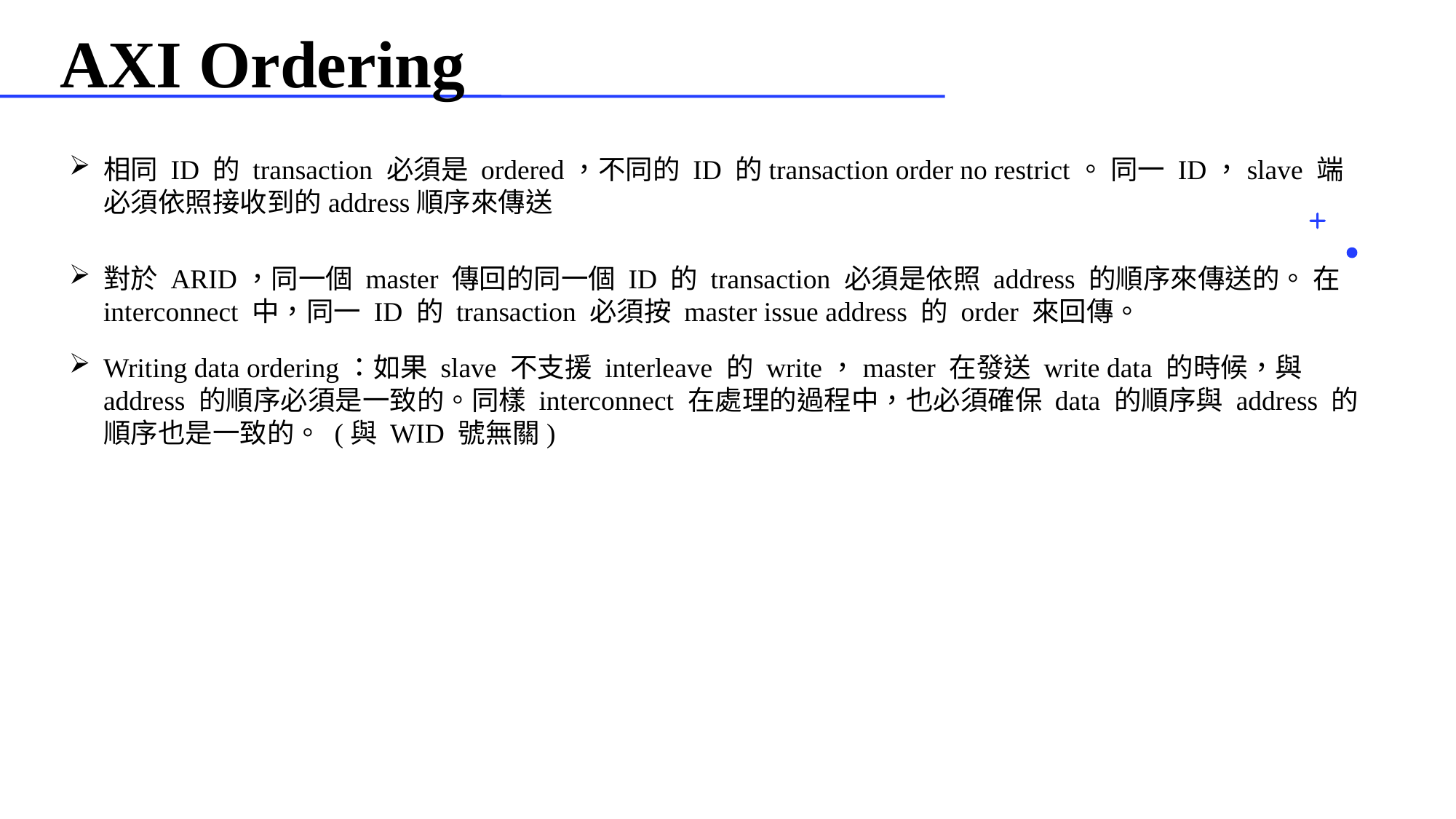

# AXI Ordering
相同 ID 的 transaction 必須是 ordered，不同的 ID 的transaction order no restrict。 同一 ID，slave 端必須依照接收到的address順序來傳送

對於 ARID，同一個 master 傳回的同一個 ID 的 transaction 必須是依照 address 的順序來傳送的。 在 interconnect 中，同一 ID 的 transaction 必須按 master issue address 的 order 來回傳。
Writing data ordering：如果 slave 不支援 interleave 的 write，master 在發送 write data 的時候，與 address 的順序必須是一致的。同樣 interconnect 在處理的過程中，也必須確保 data 的順序與 address 的順序也是一致的。 (與 WID 號無關)